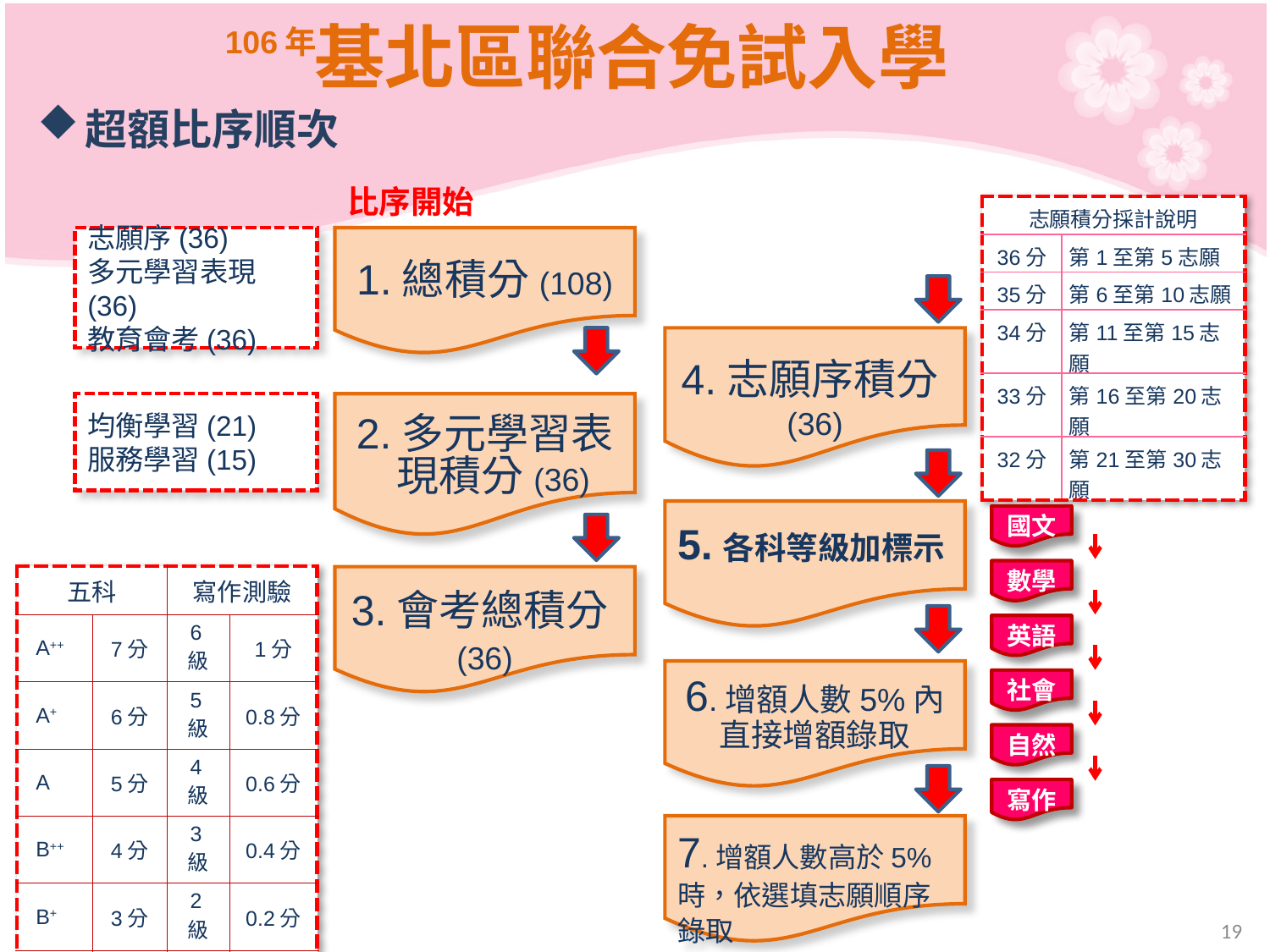

基北區聯合免試入學
106年
超額比序順次
比序開始
| 志願積分採計說明 |  |
| --- | --- |
| 36分 | 第1至第5志願 |
| 35分 | 第6至第10志願 |
| 34分 | 第11至第15志願 |
| 33分 | 第16至第20志願 |
| 32分 | 第21至第30志願 |
志願序(36)
多元學習表現(36)
教育會考(36)
1.總積分(108)

2.多元學習表
   現積分(36)

均衡學習(21)
服務學習(15)
4.志願序積分(36)

5.各科等級加標示
國文
數學
英語
社會
自然
寫作

| 五科 |  | 寫作測驗 |  |
| --- | --- | --- | --- |
| A++ | 7分 | 6級 | 1分 |
| A+ | 6分 | 5級 | 0.8分 |
| A | 5分 | 4級 | 0.6分 |
| B++ | 4分 | 3級 | 0.4分 |
| B+ | 3分 | 2級 | 0.2分 |
| B | 2分 | 1級 | 0.1分 |
| C | 1分 |  |  |
3.會考總積分(36)

6.增額人數5%內
直接增額錄取

7.增額人數高於5%時，依選填志願順序錄取
19